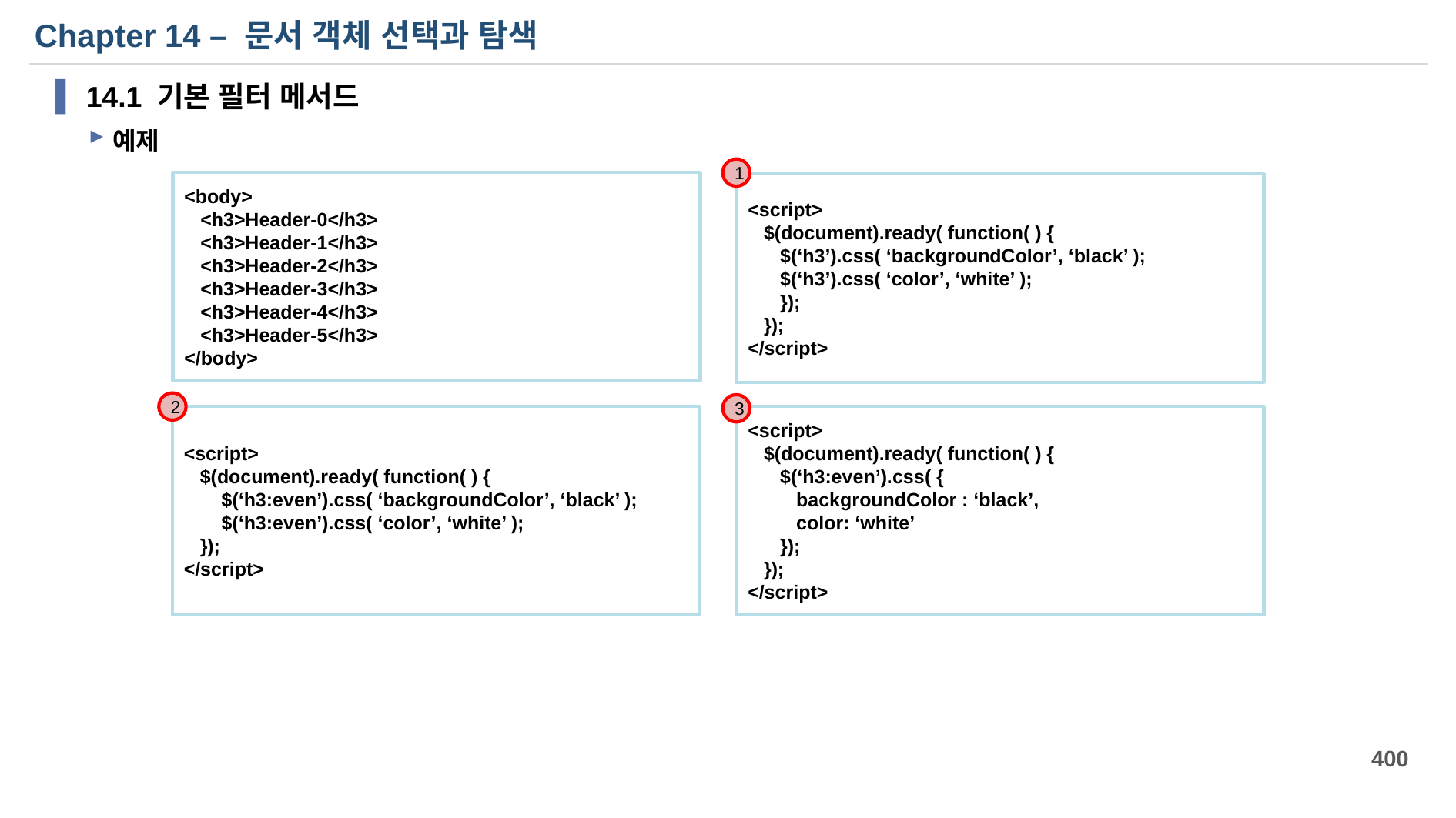

# Chapter 14 – 문서 객체 선택과 탐색
14.1 기본 필터 메서드
예제

1
<body>
   <h3>Header-0</h3>
   <h3>Header-1</h3>
   <h3>Header-2</h3>
   <h3>Header-3</h3>
   <h3>Header-4</h3>
   <h3>Header-5</h3>
</body>
<script>
   $(document).ready( function( ) {
      $(‘h3’).css( ‘backgroundColor’, ‘black’ );
      $(‘h3’).css( ‘color’, ‘white’ );
      });
   });
</script>
2
3
<script>
   $(document).ready( function( ) {
      $(‘h3:even’).css( {
         backgroundColor : ‘black’,
         color: ‘white’
      });
   });
</script>
<script>
   $(document).ready( function( ) {
       $(‘h3:even’).css( ‘backgroundColor’, ‘black’ );
       $(‘h3:even’).css( ‘color’, ‘white’ );
   });
</script>
400